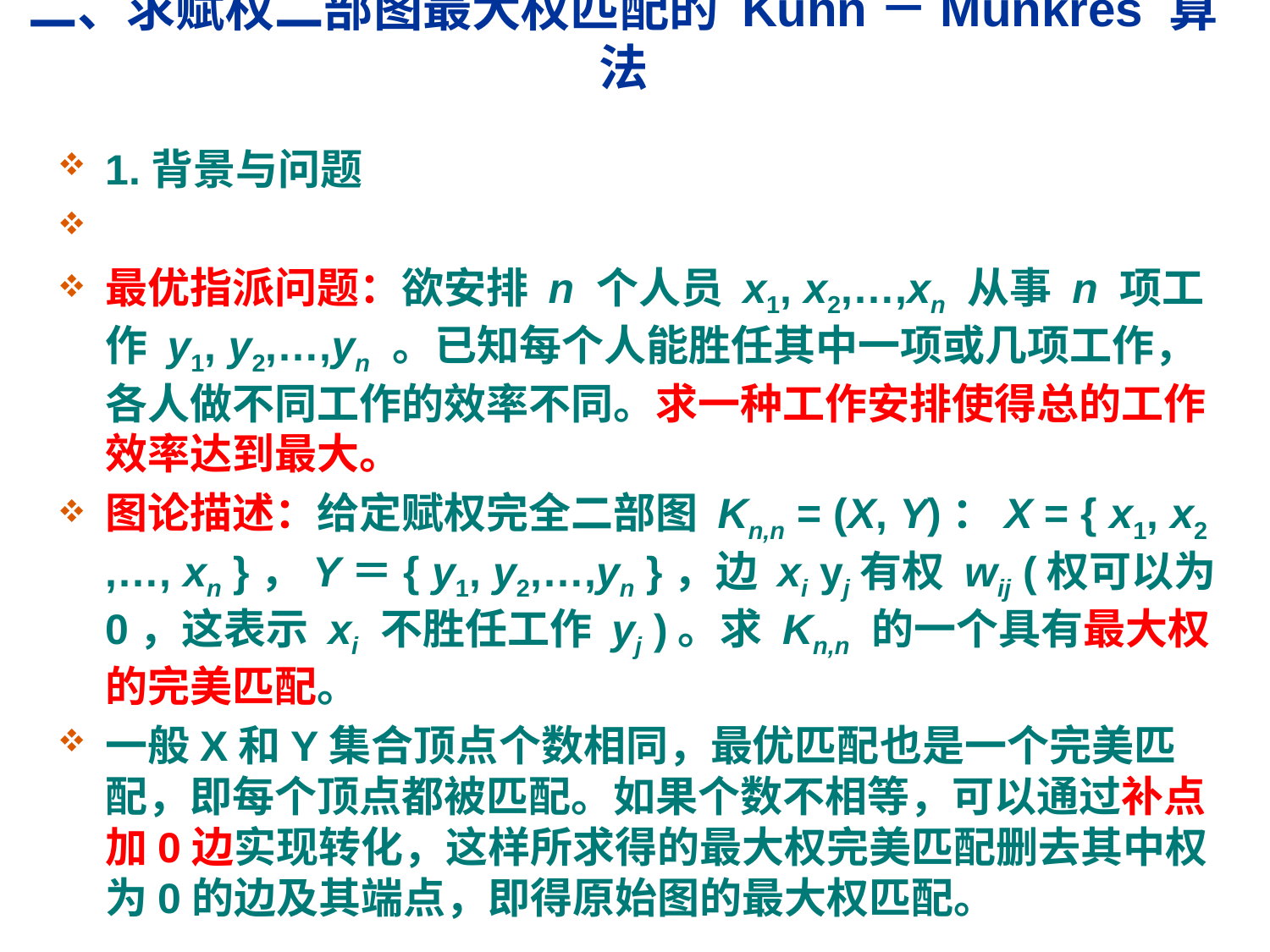

# 二、求赋权二部图最大权匹配的 Kuhn－Munkres 算法
1.背景与问题

最优指派问题：欲安排 n 个人员 x1, x2,…,xn 从事 n 项工作 y1, y2,…,yn 。已知每个人能胜任其中一项或几项工作，各人做不同工作的效率不同。求一种工作安排使得总的工作效率达到最大。
图论描述：给定赋权完全二部图 Kn,n = (X, Y)：X = { x1, x2 ,…, xn }，Y＝{ y1, y2,…,yn }，边 xi yj有权 wij (权可以为 0，这表示 xi 不胜任工作 yj )。求 Kn,n 的一个具有最大权的完美匹配。
一般X和Y集合顶点个数相同，最优匹配也是一个完美匹配，即每个顶点都被匹配。如果个数不相等，可以通过补点加0边实现转化，这样所求得的最大权完美匹配删去其中权为0的边及其端点，即得原始图的最大权匹配。